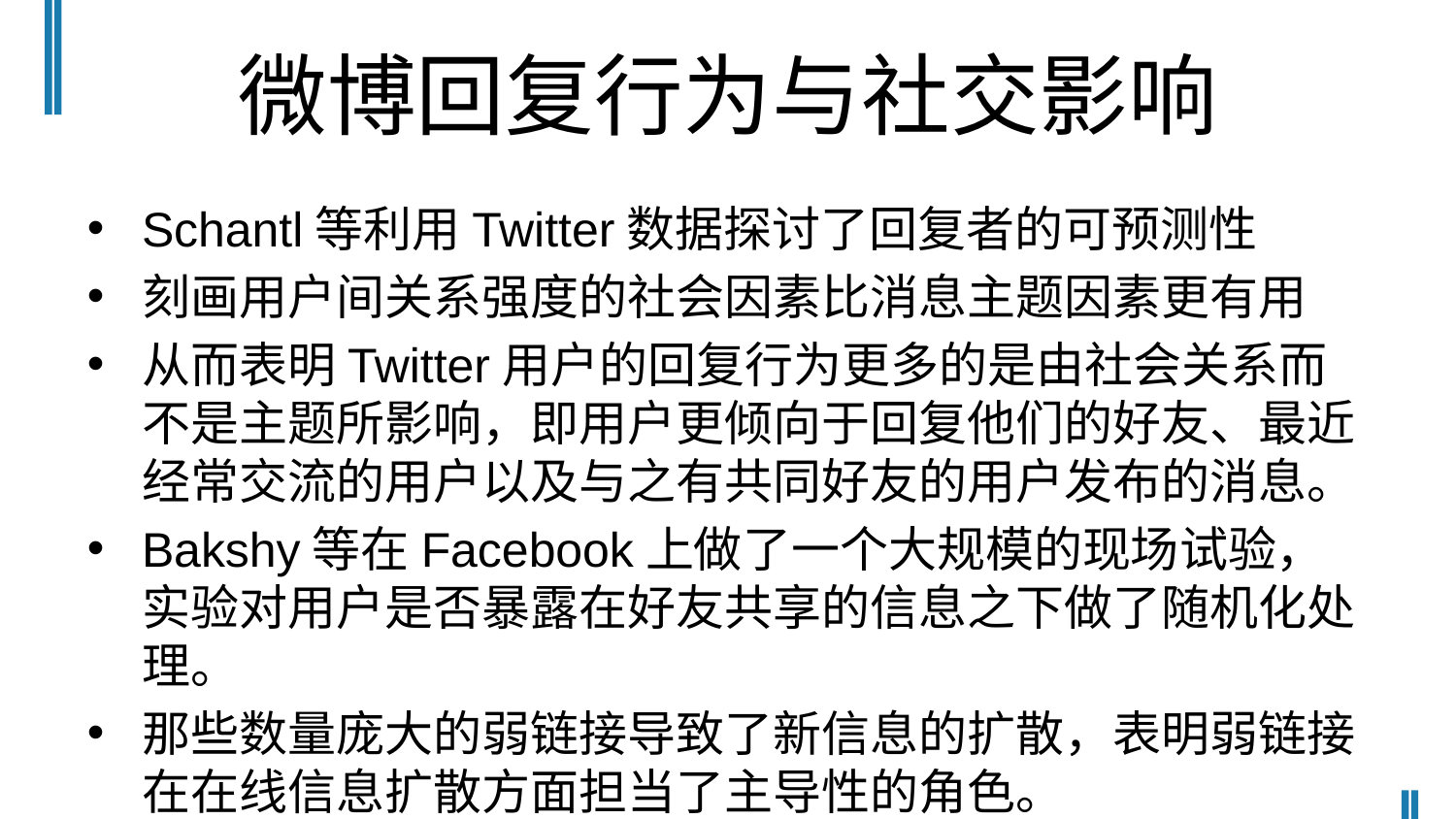

# 微博回复行为与社交影响
Schantl等利用Twitter数据探讨了回复者的可预测性
刻画用户间关系强度的社会因素比消息主题因素更有用
从而表明Twitter用户的回复行为更多的是由社会关系而不是主题所影响，即用户更倾向于回复他们的好友、最近经常交流的用户以及与之有共同好友的用户发布的消息。
Bakshy等在Facebook上做了一个大规模的现场试验，实验对用户是否暴露在好友共享的信息之下做了随机化处理。
那些数量庞大的弱链接导致了新信息的扩散，表明弱链接在在线信息扩散方面担当了主导性的角色。